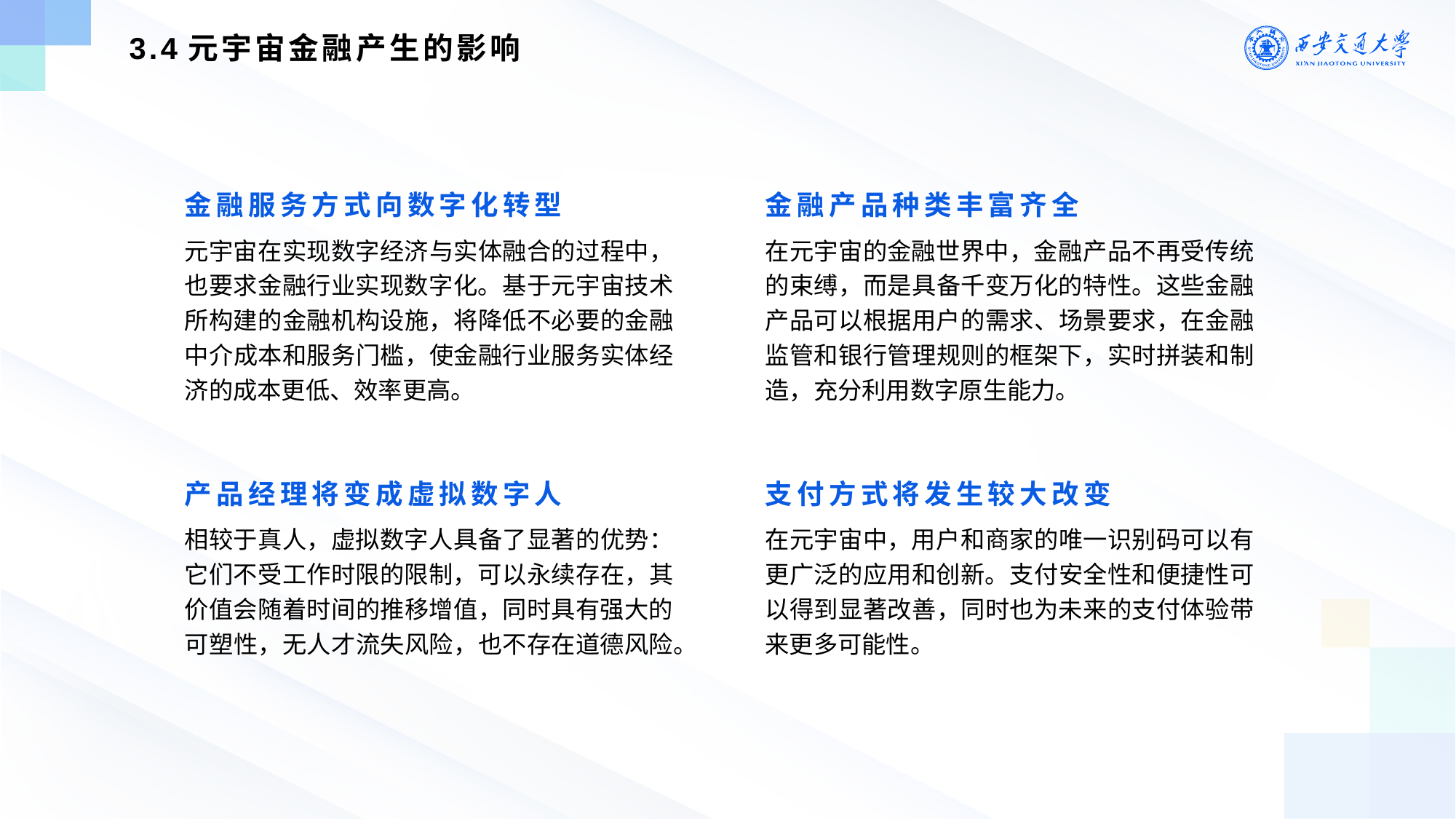

3.4元宇宙金融产生的影响
金融服务方式向数字化转型
元宇宙在实现数字经济与实体融合的过程中，也要求金融行业实现数字化。基于元宇宙技术所构建的金融机构设施，将降低不必要的金融中介成本和服务门槛，使金融行业服务实体经济的成本更低、效率更高。
金融产品种类丰富齐全
在元宇宙的金融世界中，金融产品不再受传统的束缚，而是具备千变万化的特性。这些金融产品可以根据用户的需求、场景要求，在金融监管和银行管理规则的框架下，实时拼装和制造，充分利用数字原生能力。
产品经理将变成虚拟数字人
相较于真人，虚拟数字人具备了显著的优势：它们不受工作时限的限制，可以永续存在，其价值会随着时间的推移增值，同时具有强大的可塑性，无人才流失风险，也不存在道德风险。
支付方式将发生较大改变
在元宇宙中，用户和商家的唯一识别码可以有更广泛的应用和创新。支付安全性和便捷性可以得到显著改善，同时也为未来的支付体验带来更多可能性。